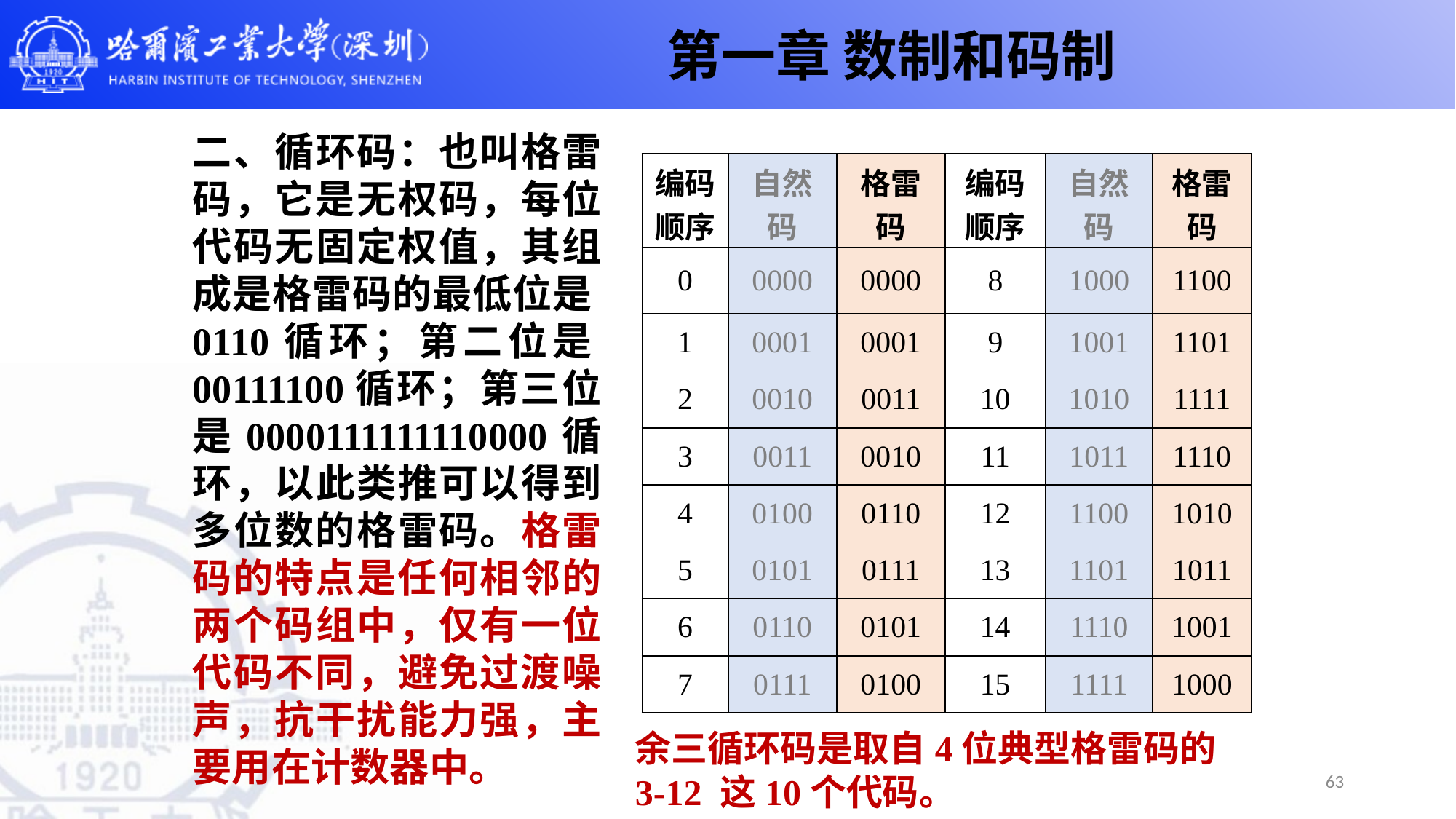

第一章 数制和码制
二、循环码：也叫格雷码，它是无权码，每位代码无固定权值，其组成是格雷码的最低位是0110循环；第二位是00111100循环；第三位是0000111111110000循环，以此类推可以得到多位数的格雷码。格雷码的特点是任何相邻的两个码组中，仅有一位代码不同，避免过渡噪声，抗干扰能力强，主要用在计数器中。
| 编码顺序 | 自然码 | 格雷码 | 编码顺序 | 自然码 | 格雷码 |
| --- | --- | --- | --- | --- | --- |
| 0 | 0000 | 0000 | 8 | 1000 | 1100 |
| 1 | 0001 | 0001 | 9 | 1001 | 1101 |
| 2 | 0010 | 0011 | 10 | 1010 | 1111 |
| 3 | 0011 | 0010 | 11 | 1011 | 1110 |
| 4 | 0100 | 0110 | 12 | 1100 | 1010 |
| 5 | 0101 | 0111 | 13 | 1101 | 1011 |
| 6 | 0110 | 0101 | 14 | 1110 | 1001 |
| 7 | 0111 | 0100 | 15 | 1111 | 1000 |
余三循环码是取自4位典型格雷码的 3-12 这10个代码。
63